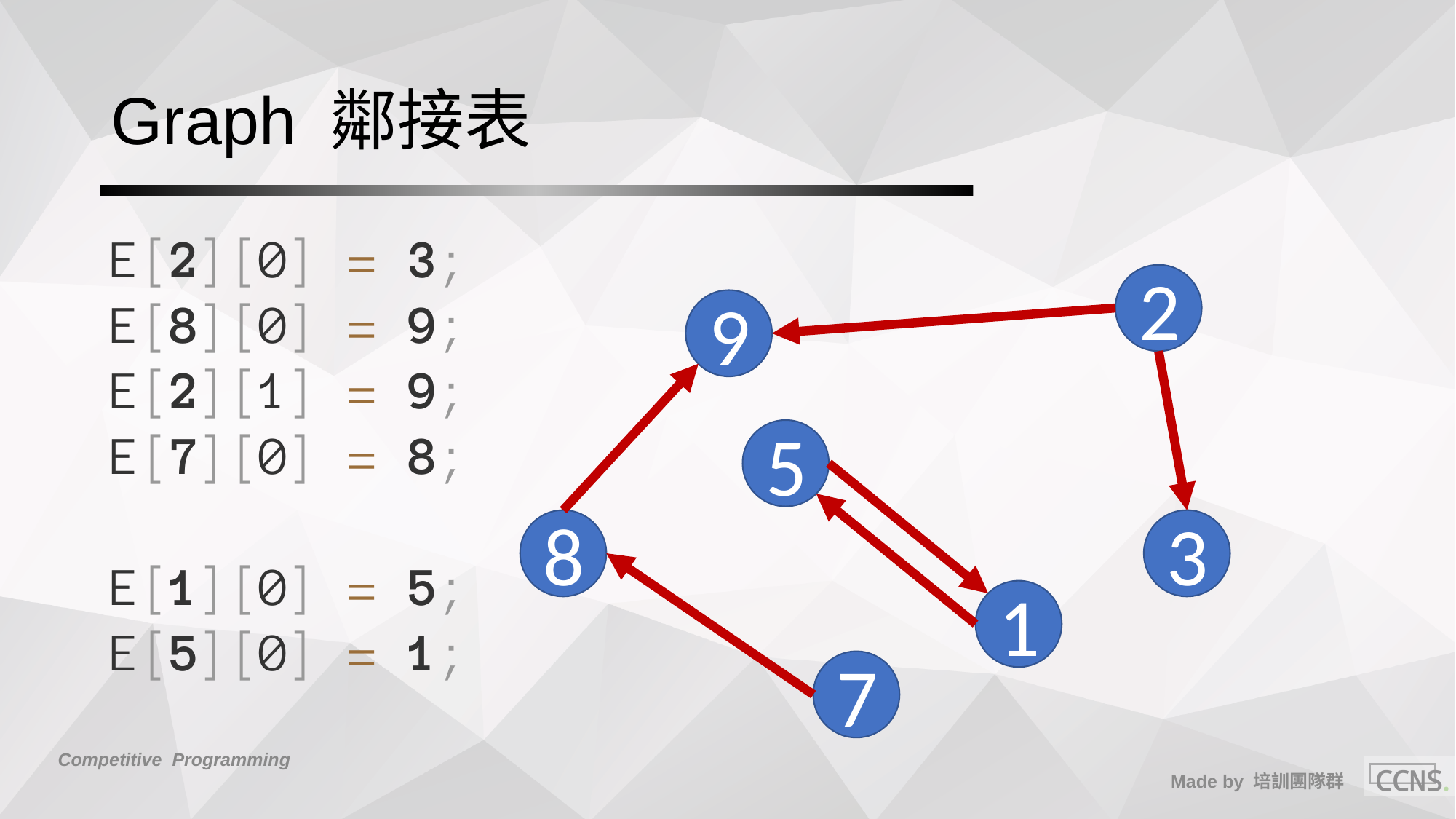

# Graph 鄰接表
E[2][0] = 3;
E[8][0] = 9;
E[2][1] = 9;
E[7][0] = 8;

E[1][0] = 5;
E[5][0] = 1;

2
9
5
8
3
1
7